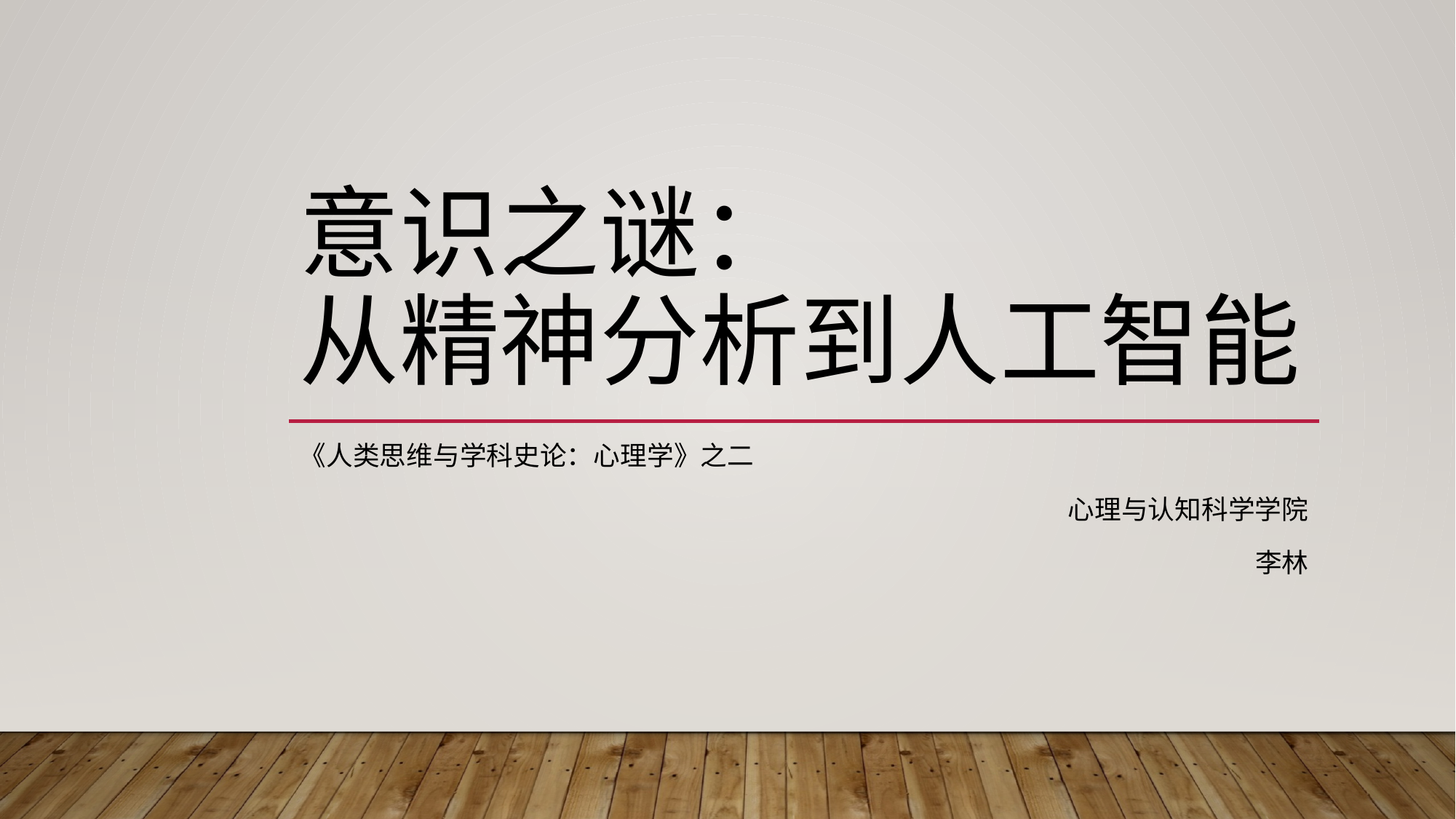

# 意识之谜： 从精神分析到人工智能
《人类思维与学科史论：心理学》之二
心理与认知科学学院
李林